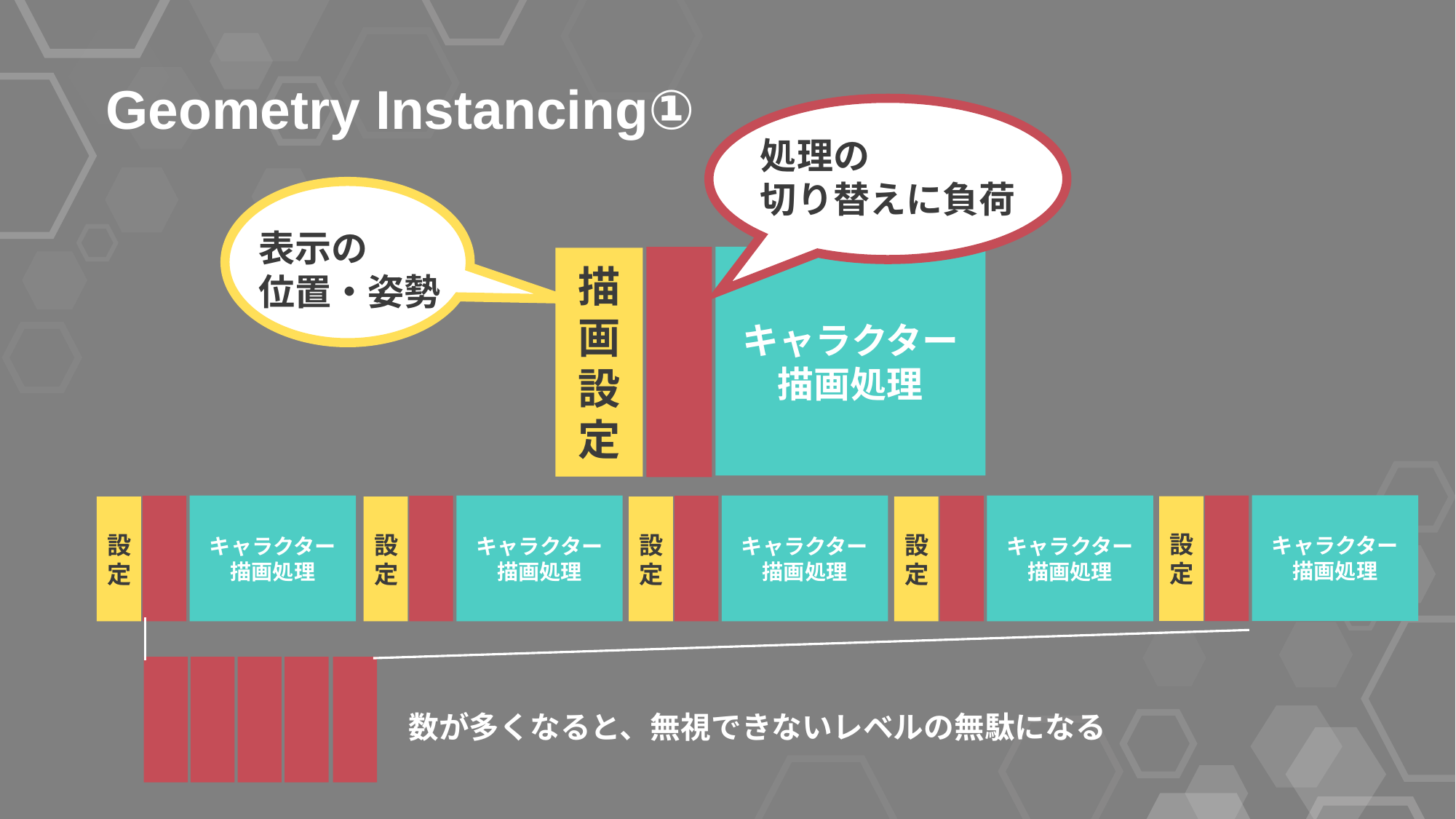

Geometry Instancing①

処理の
切り替えに負荷

表示の
位置・姿勢
キャラクター
描画処理
描画設定
キャラクター
描画処理

キャラクター
描画処理
キャラクター
描画処理
キャラクター
描画処理
キャラクター
描画処理

設定
設定
設定
設定
設定

数が多くなると、無視できないレベルの無駄になる